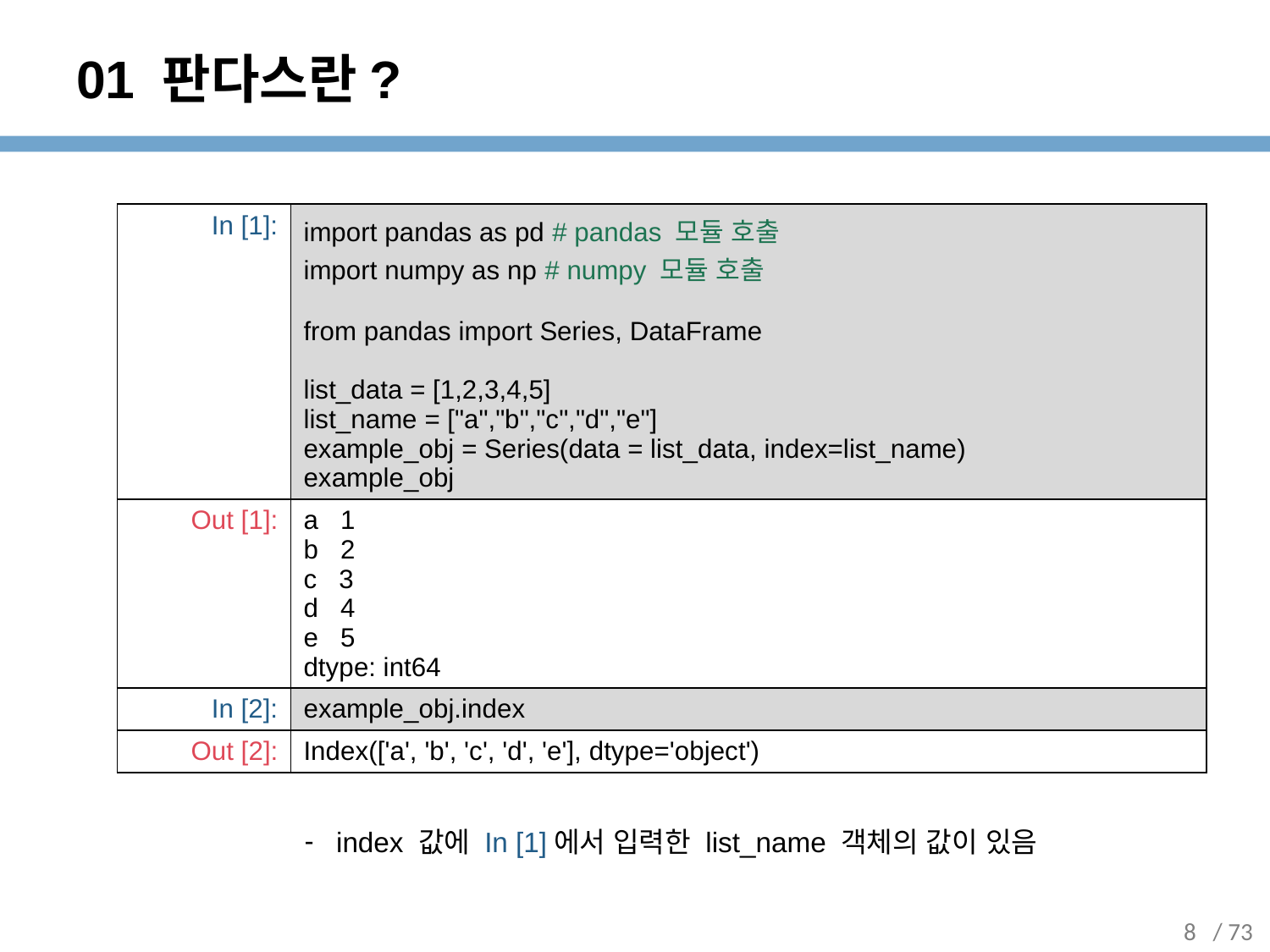

# 01 판다스란?
| In [1]: | import pandas as pd # pandas 모듈 호출 import numpy as np # numpy 모듈 호출 from pandas import Series, DataFrame list\_data = [1,2,3,4,5] list\_name = ["a","b","c","d","e"] example\_obj = Series(data = list\_data, index=list\_name) example\_obj |
| --- | --- |
| Out [1]: | a 1 b 2 c 3 d 4 e 5 dtype: int64 |
| In [2]: | example\_obj.index |
| Out [2]: | Index(['a', 'b', 'c', 'd', 'e'], dtype='object') |
index 값에 In [1]에서 입력한 list_name 객체의 값이 있음
8
/ 73